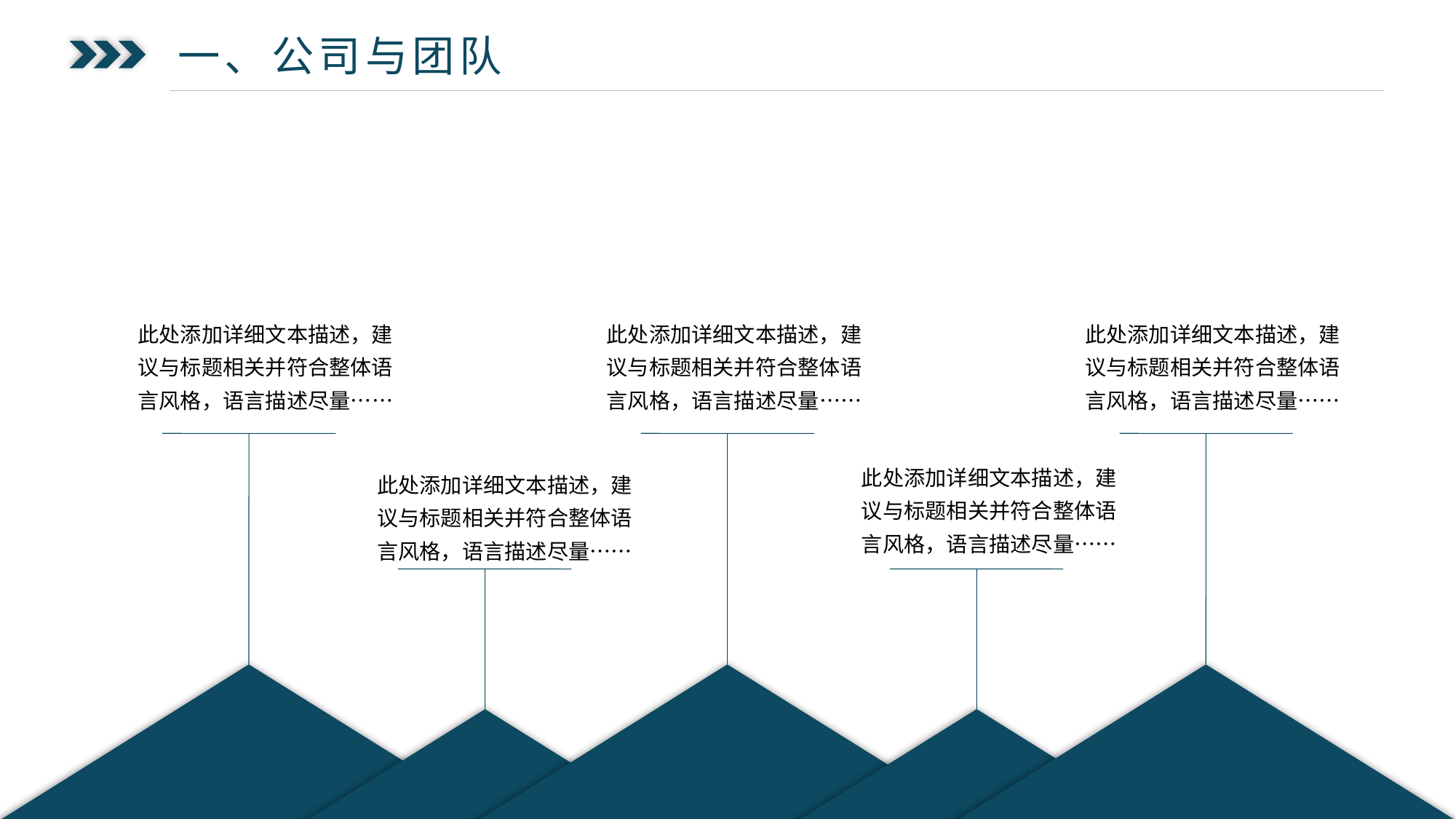

一、公司与团队

此处添加详细文本描述，建议与标题相关并符合整体语言风格，语言描述尽量……
此处添加详细文本描述，建议与标题相关并符合整体语言风格，语言描述尽量……
此处添加详细文本描述，建议与标题相关并符合整体语言风格，语言描述尽量……

此处添加详细文本描述，建议与标题相关并符合整体语言风格，语言描述尽量……
此处添加详细文本描述，建议与标题相关并符合整体语言风格，语言描述尽量……